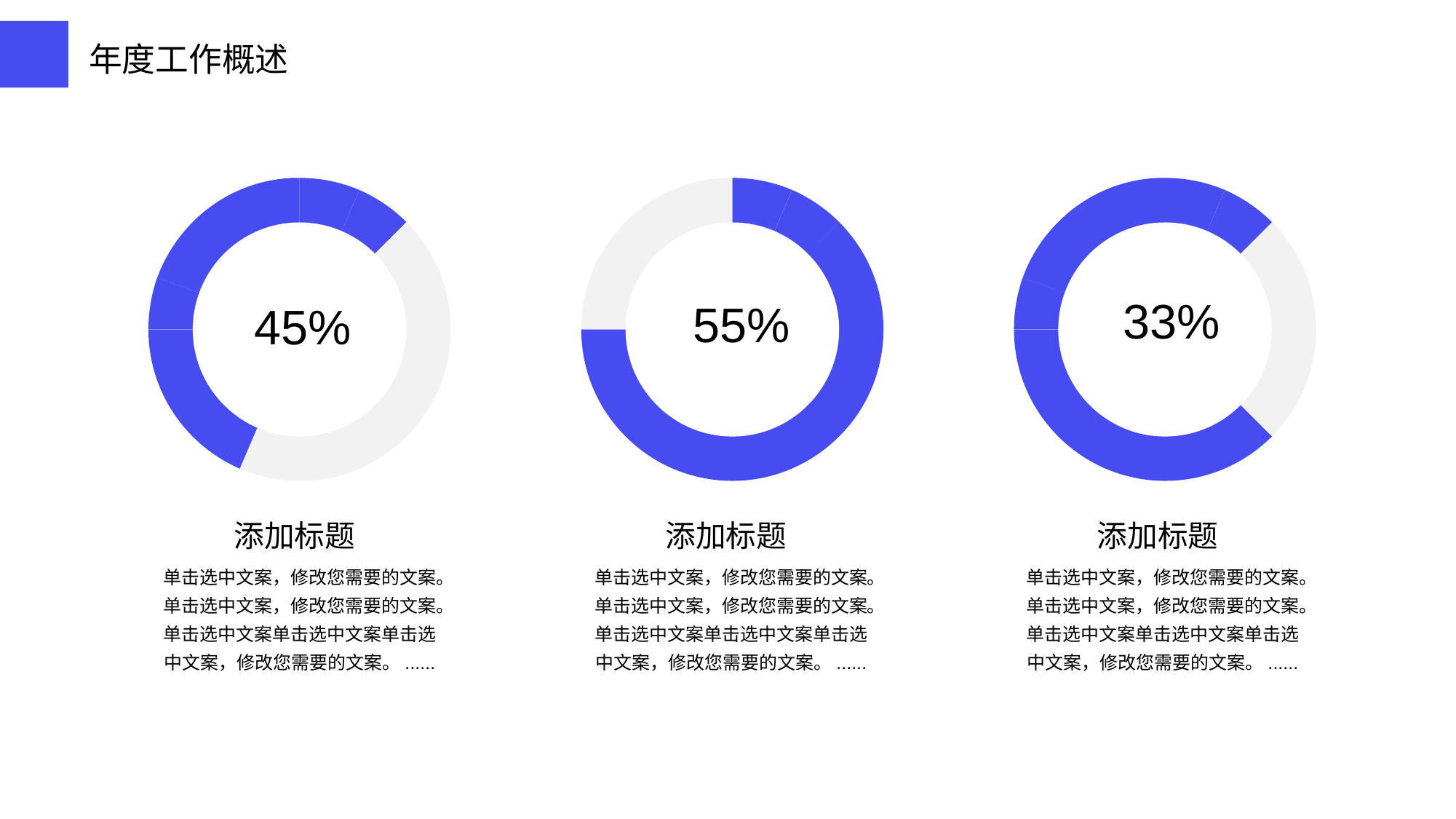

年度工作概述

45%

55%

33%

添加标题
添加标题
添加标题
单击选中文案，修改您需要的文案。单击选中文案，修改您需要的文案。单击选中文案单击选中文案单击选中文案，修改您需要的文案。......
单击选中文案，修改您需要的文案。单击选中文案，修改您需要的文案。单击选中文案单击选中文案单击选中文案，修改您需要的文案。......
单击选中文案，修改您需要的文案。单击选中文案，修改您需要的文案。单击选中文案单击选中文案单击选中文案，修改您需要的文案。......